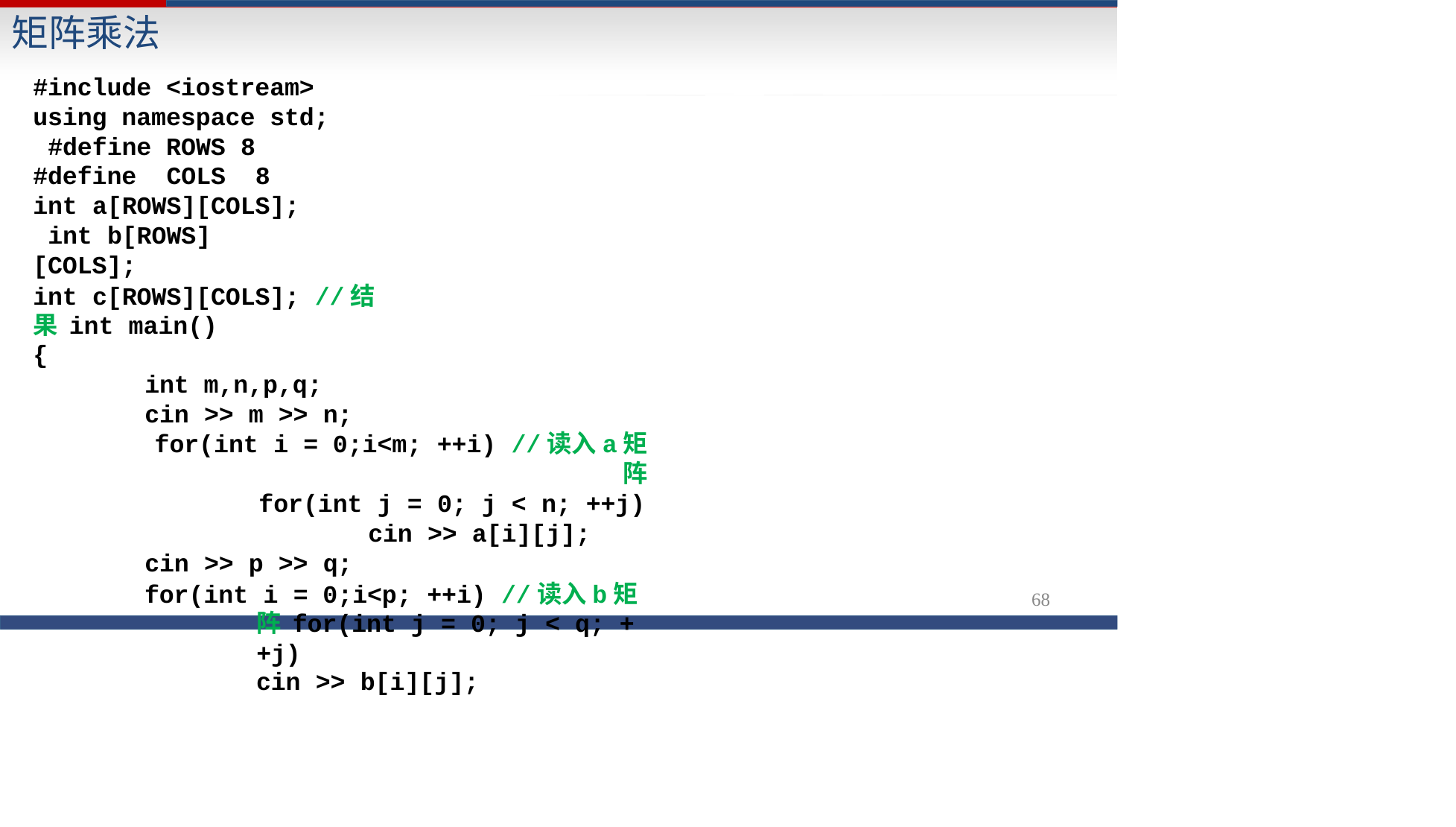

# 矩阵乘法
#include <iostream>  using namespace std;  #define ROWS 8
#define COLS 8  int a[ROWS][COLS];  int b[ROWS][COLS];
int c[ROWS][COLS]; //结果 int main()
{
int m,n,p,q;  cin >> m >> n;
for(int i = 0;i<m; ++i) //读入a矩阵
for(int j = 0; j < n; ++j)
cin >> a[i][j];
cin >> p >> q;
for(int i = 0;i<p; ++i) //读入b矩阵 for(int j = 0; j < q; ++j)
cin >> b[i][j];
68